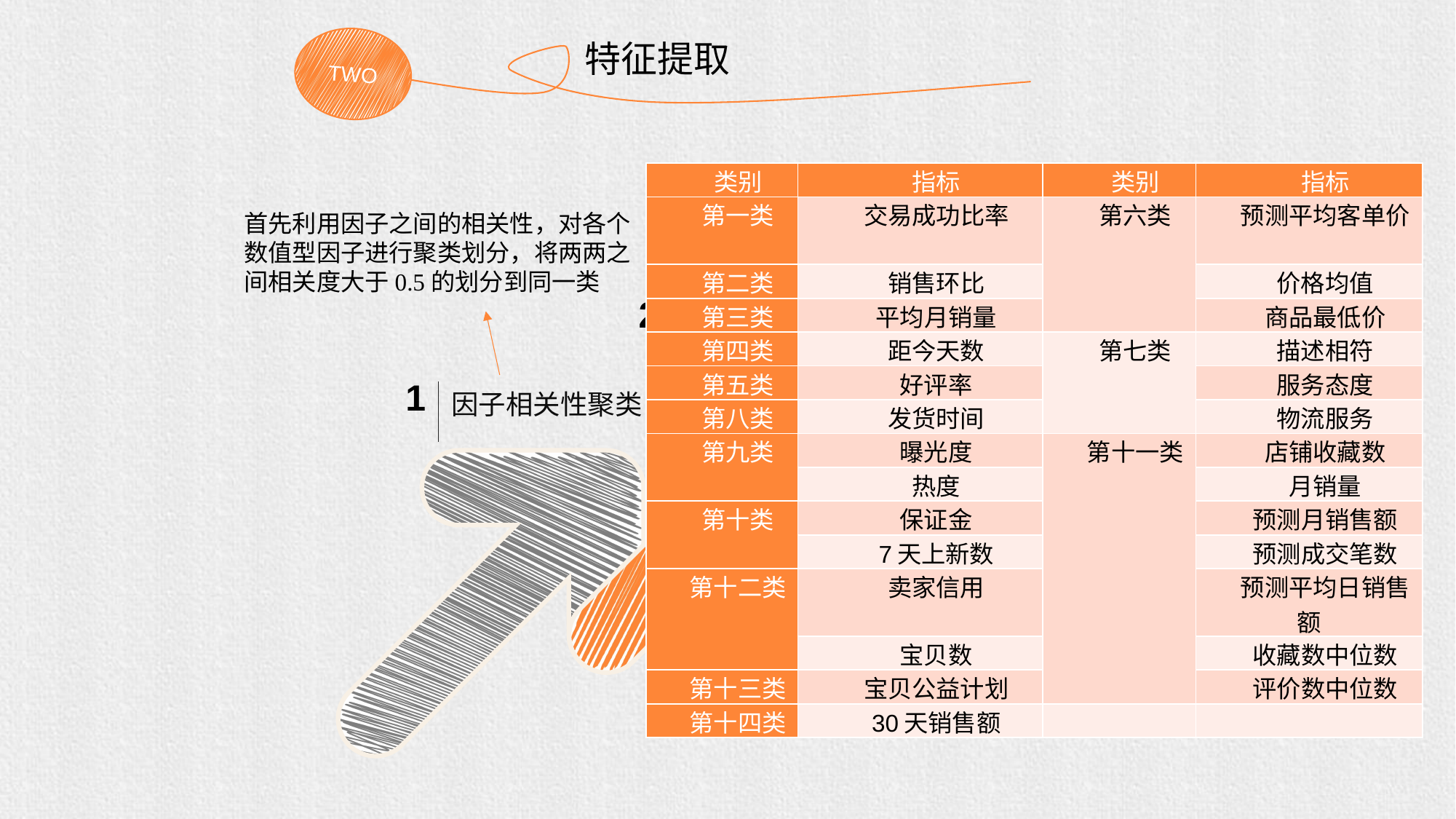

TWO

特征提取
| 类别 | 指标 | 类别 | 指标 |
| --- | --- | --- | --- |
| 第一类 | 交易成功比率 | 第六类 | 预测平均客单价 |
| 第二类 | 销售环比 |  | 价格均值 |
| 第三类 | 平均月销量 |  | 商品最低价 |
| 第四类 | 距今天数 | 第七类 | 描述相符 |
| 第五类 | 好评率 |  | 服务态度 |
| 第八类 | 发货时间 |  | 物流服务 |
| 第九类 | 曝光度 | 第十一类 | 店铺收藏数 |
|  | 热度 |  | 月销量 |
| 第十类 | 保证金 |  | 预测月销售额 |
|  | 7天上新数 |  | 预测成交笔数 |
| 第十二类 | 卖家信用 |  | 预测平均日销售额 |
|  | 宝贝数 |  | 收藏数中位数 |
| 第十三类 | 宝贝公益计划 |  | 评价数中位数 |
| 第十四类 | 30天销售额 |  |  |
3
因子分析
2
KMO和Bartlett球体检验
1
因子相关性聚类
首先利用因子之间的相关性，对各个数值型因子进行聚类划分，将两两之间相关度大于0.5的划分到同一类

特征提取步骤